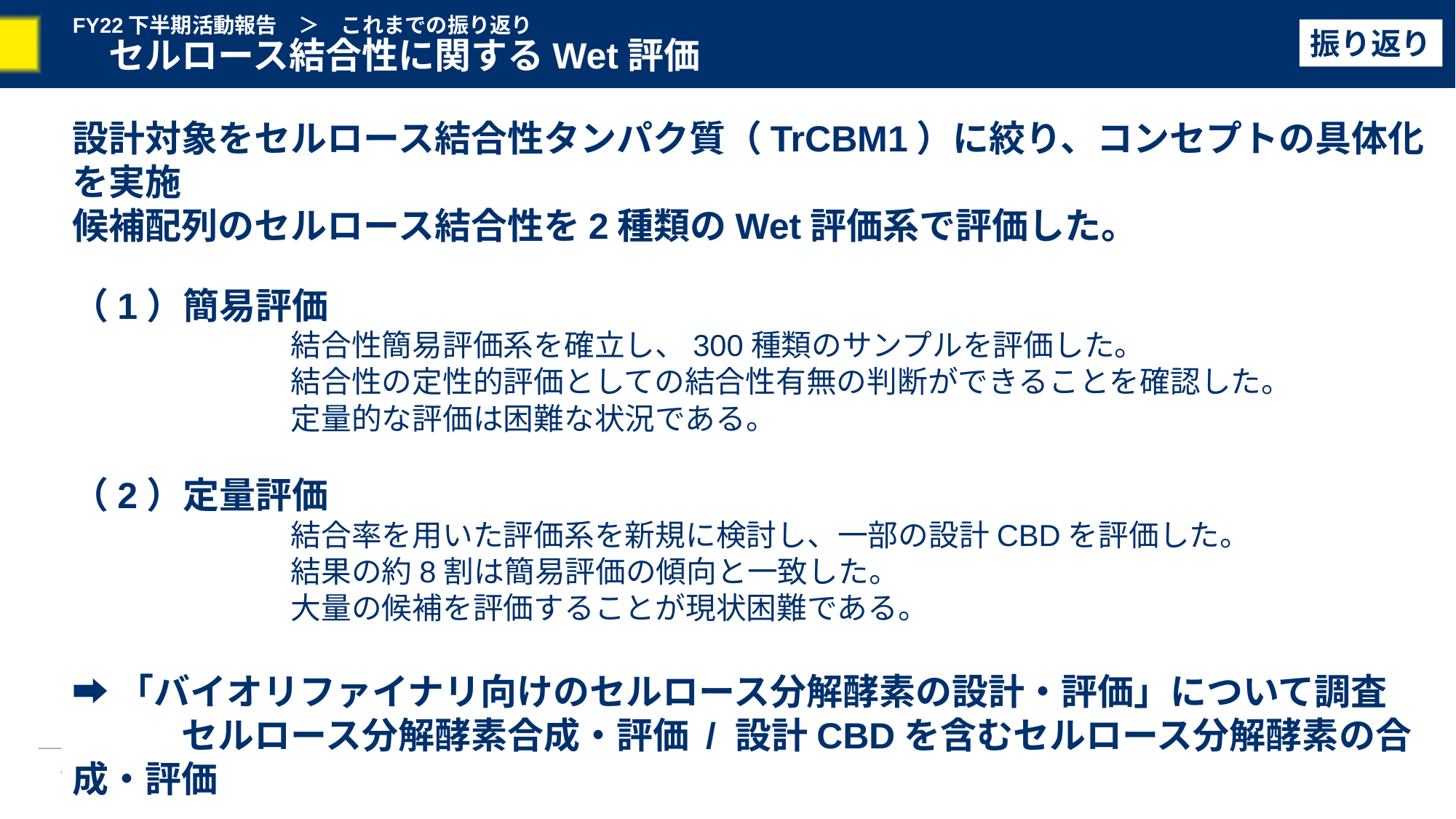

# FY22下半期活動報告　＞　これまでの振り返り 　セルロース結合性に関するWet評価
振り返り
設計対象をセルロース結合性タンパク質（TrCBM1）に絞り、コンセプトの具体化を実施
候補配列のセルロース結合性を2種類のWet評価系で評価した。

（1）簡易評価
		結合性簡易評価系を確立し、300種類のサンプルを評価した。
		結合性の定性的評価としての結合性有無の判断ができることを確認した。
		定量的な評価は困難な状況である。

（2）定量評価
		結合率を用いた評価系を新規に検討し、一部の設計CBDを評価した。
		結果の約8割は簡易評価の傾向と一致した。
		大量の候補を評価することが現状困難である。

➡「バイオリファイナリ向けのセルロース分解酵素の設計・評価」について調査
	セルロース分解酵素合成・評価 / 設計CBDを含むセルロース分解酵素の合成・評価
17